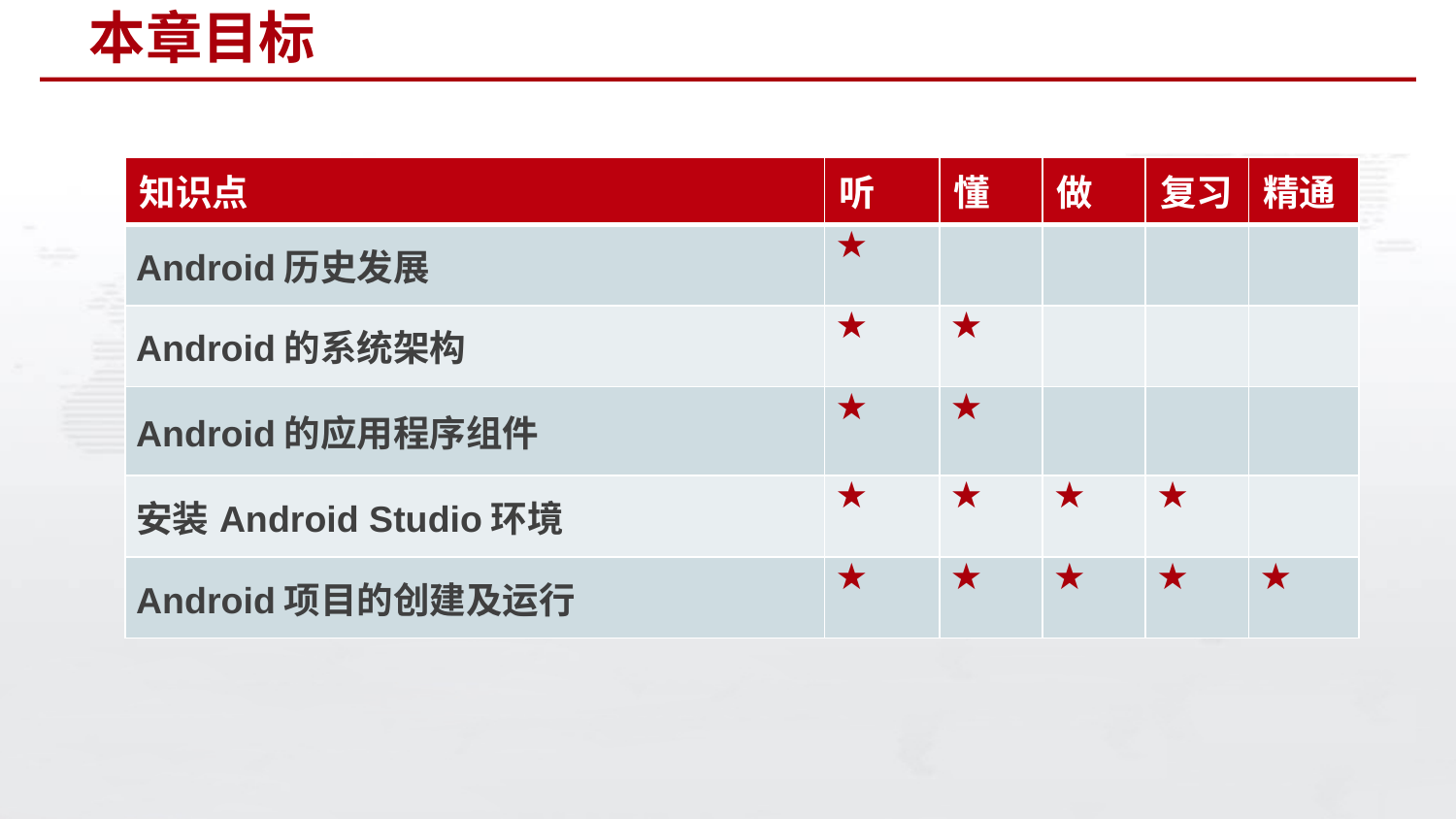

# 本章目标

| 知识点 | 听 | 懂 | 做 | 复习 | 精通 |
| --- | --- | --- | --- | --- | --- |
| Android历史发展 | ★ |  |  |  |  |
| Android的系统架构 | ★ | ★ |  |  |  |
| Android的应用程序组件 | ★ | ★ |  |  |  |
| 安装Android Studio环境 | ★ | ★ | ★ | ★ |  |
| Android项目的创建及运行 | ★ | ★ | ★ | ★ | ★ |